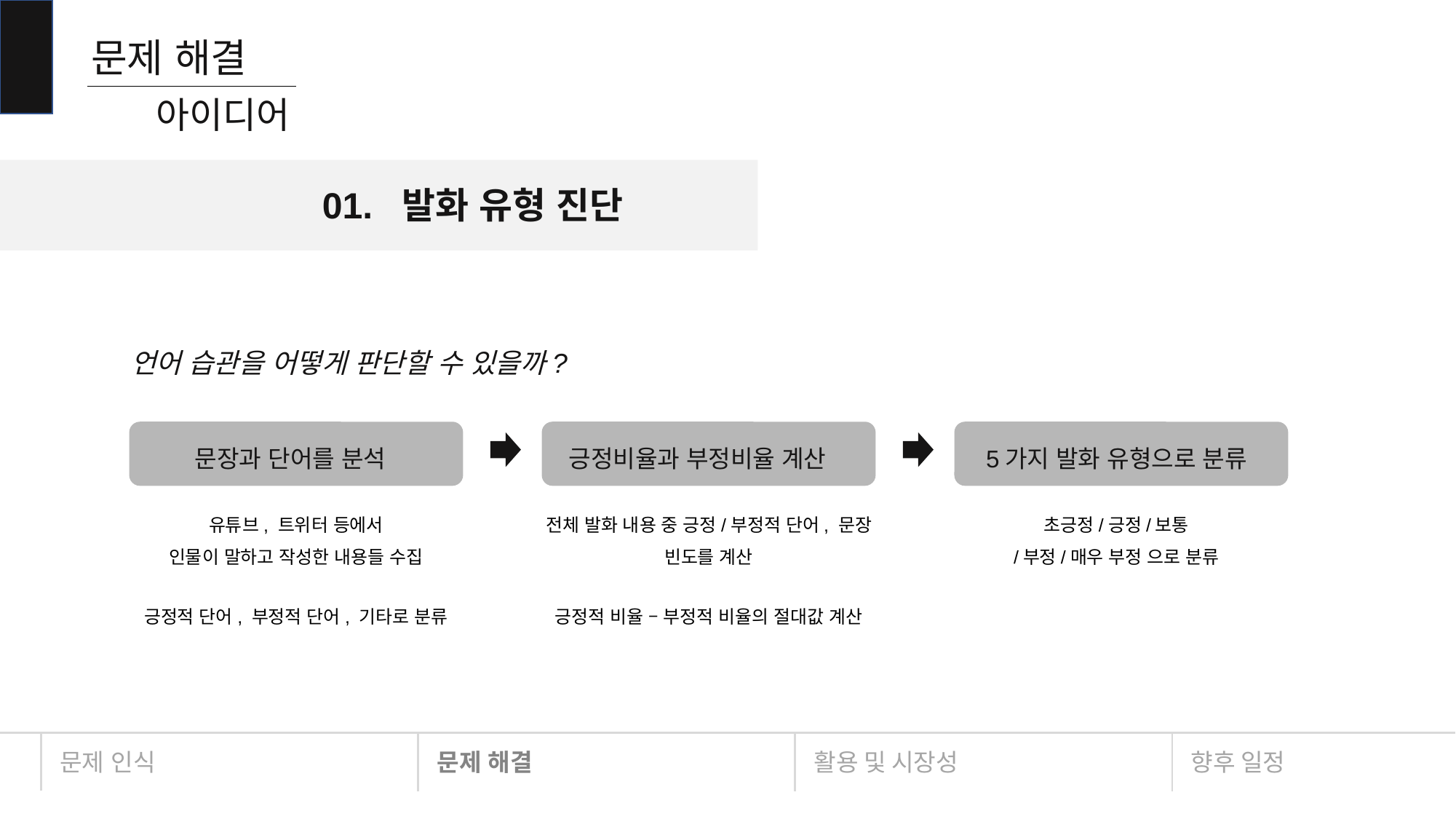

문제 해결
아이디어

01.  발화 유형 진단
언어 습관을 어떻게 판단할 수 있을까?

문장과 단어를 분석

긍정비율과 부정비율 계산

5가지 발화 유형으로 분류

유튜브, 트위터 등에서
인물이 말하고 작성한 내용들 수집
전체 발화 내용 중 긍정/부정적 단어, 문장 빈도를 계산
초긍정/긍정/보통
/부정/매우 부정 으로 분류
긍정적 단어, 부정적 단어, 기타로 분류
긍정적 비율 – 부정적 비율의 절대값 계산
문제 인식
문제 해결
활용 및 시장성
향후 일정